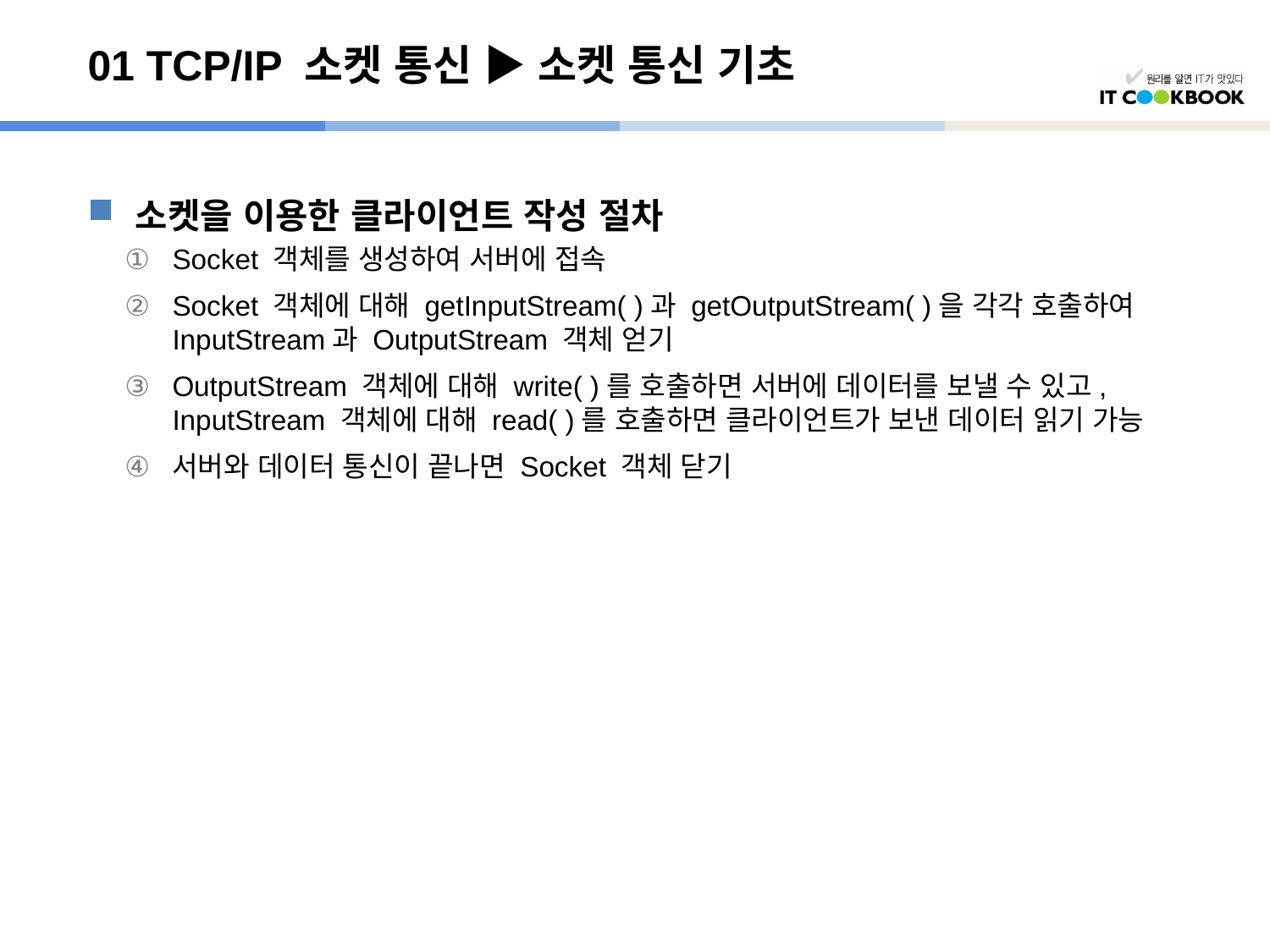

# 01 TCP/IP 소켓 통신 ▶ 소켓 통신 기초
소켓을 이용한 클라이언트 작성 절차
Socket 객체를 생성하여 서버에 접속
Socket 객체에 대해 getInputStream( )과 getOutputStream( )을 각각 호출하여 InputStream과 OutputStream 객체 얻기
OutputStream 객체에 대해 write( )를 호출하면 서버에 데이터를 보낼 수 있고, InputStream 객체에 대해 read( )를 호출하면 클라이언트가 보낸 데이터 읽기 가능
서버와 데이터 통신이 끝나면 Socket 객체 닫기